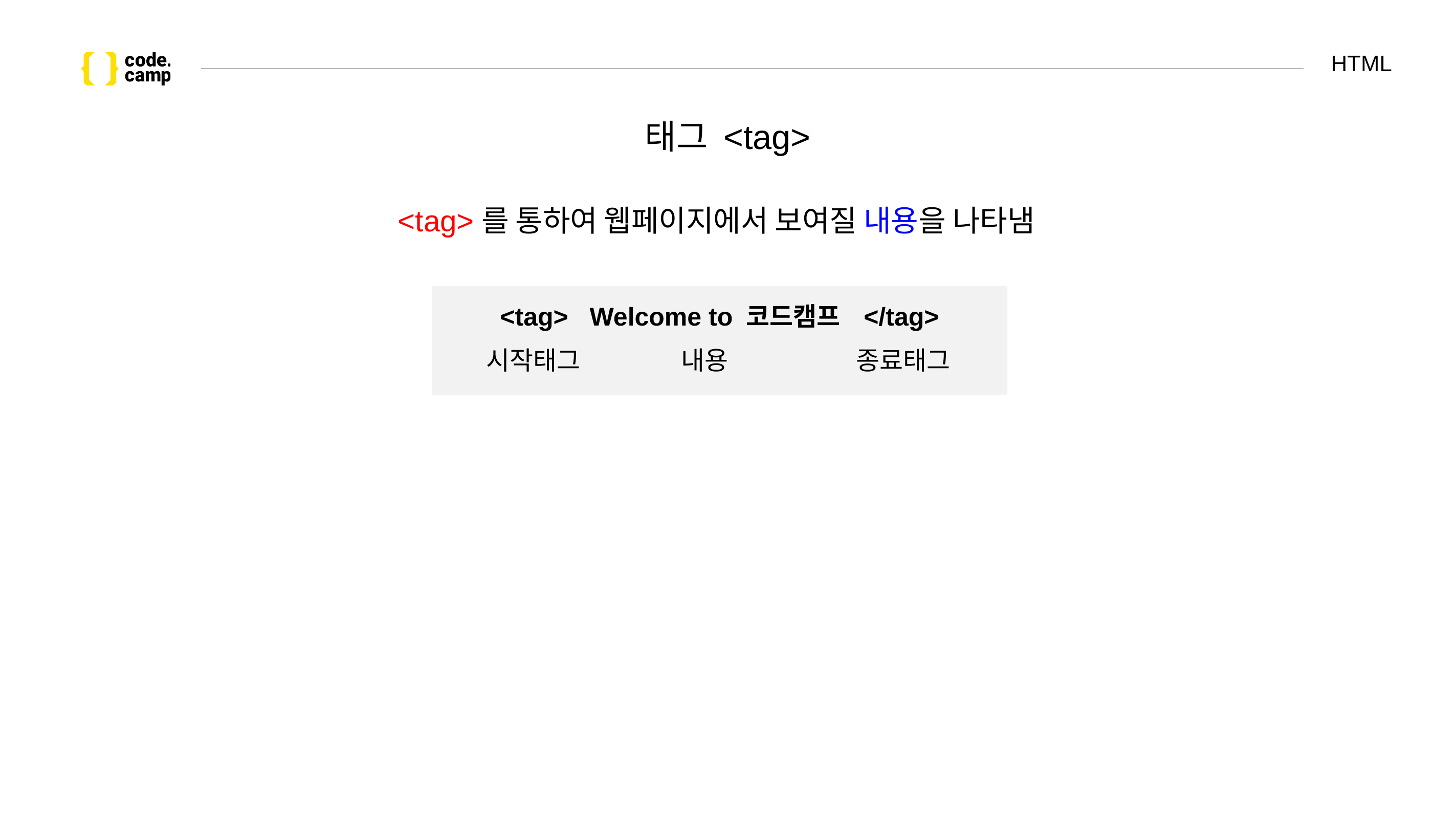

# HTML

태그 <tag>
<tag>를 통하여 웹페이지에서 보여질 내용을 나타냄

<tag>   Welcome to 코드캠프   </tag>
시작태그
내용
종료태그